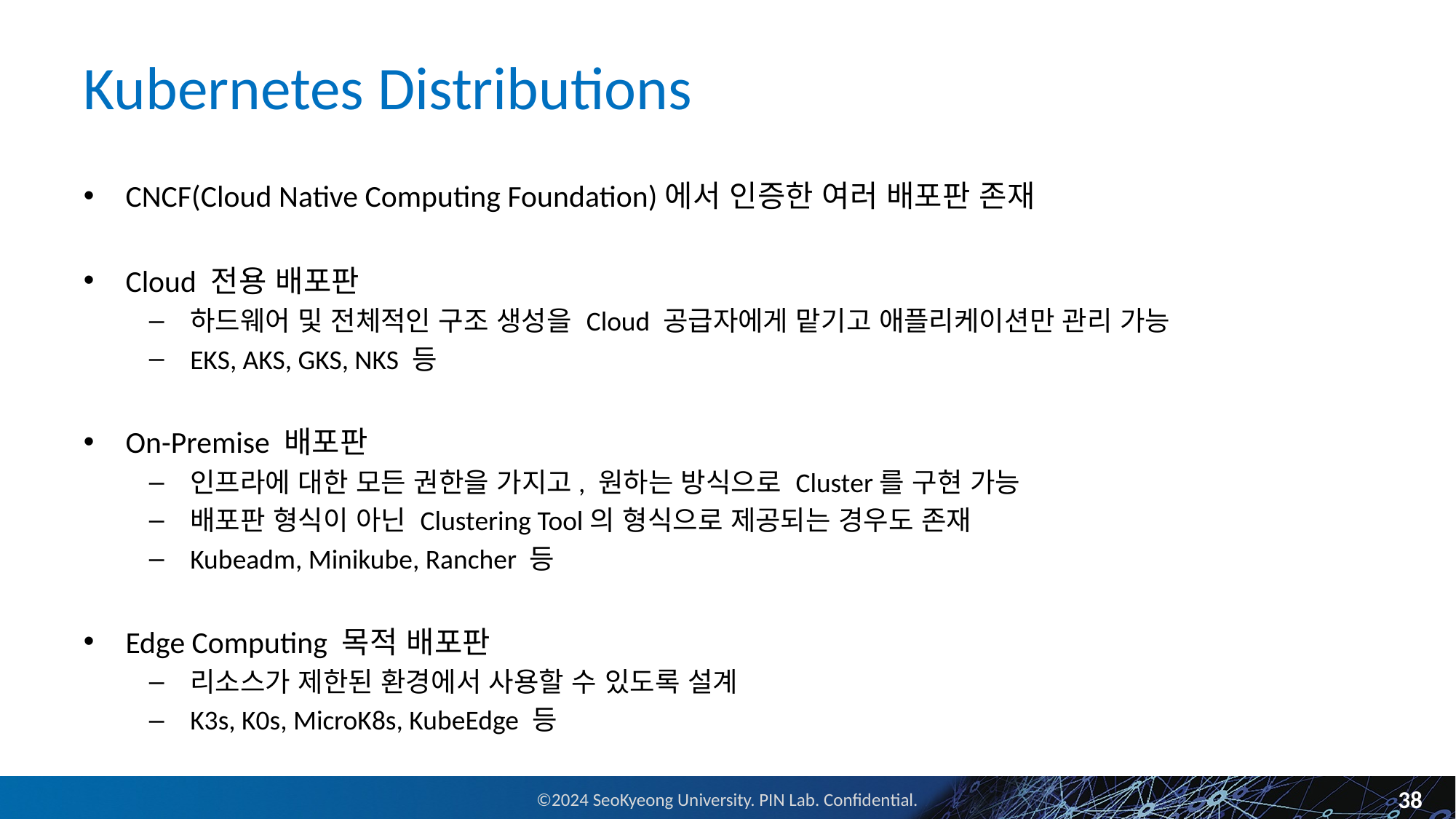

# Kubernetes Distributions
CNCF(Cloud Native Computing Foundation)에서 인증한 여러 배포판 존재

Cloud 전용 배포판
하드웨어 및 전체적인 구조 생성을 Cloud 공급자에게 맡기고 애플리케이션만 관리 가능
EKS, AKS, GKS, NKS 등

On-Premise 배포판
인프라에 대한 모든 권한을 가지고, 원하는 방식으로 Cluster를 구현 가능
배포판 형식이 아닌 Clustering Tool의 형식으로 제공되는 경우도 존재
Kubeadm, Minikube, Rancher 등

Edge Computing 목적 배포판
리소스가 제한된 환경에서 사용할 수 있도록 설계
K3s, K0s, MicroK8s, KubeEdge 등

38